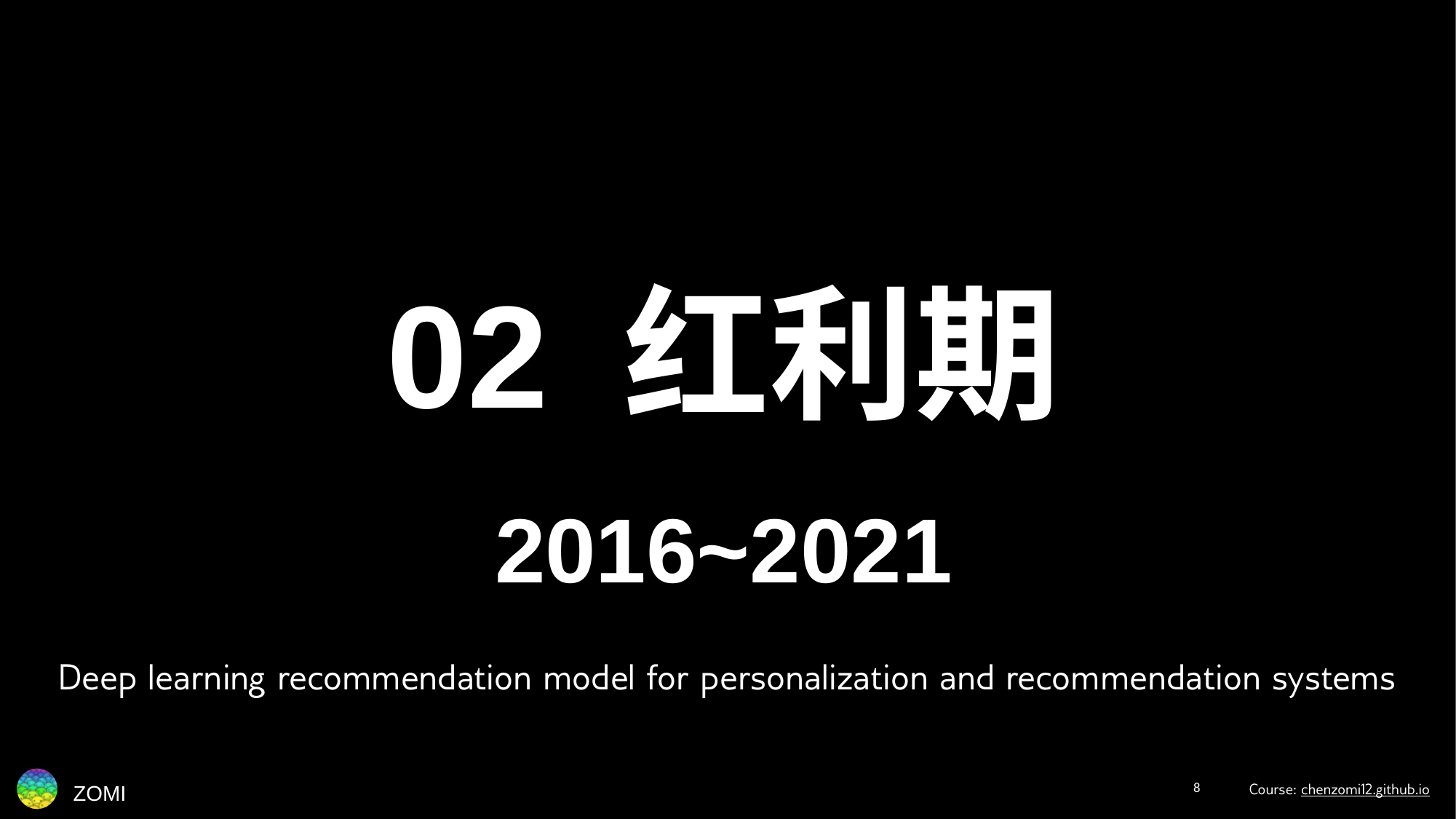

02 红利期
2016~2021
Deep learning recommendation model for personalization and recommendation systems